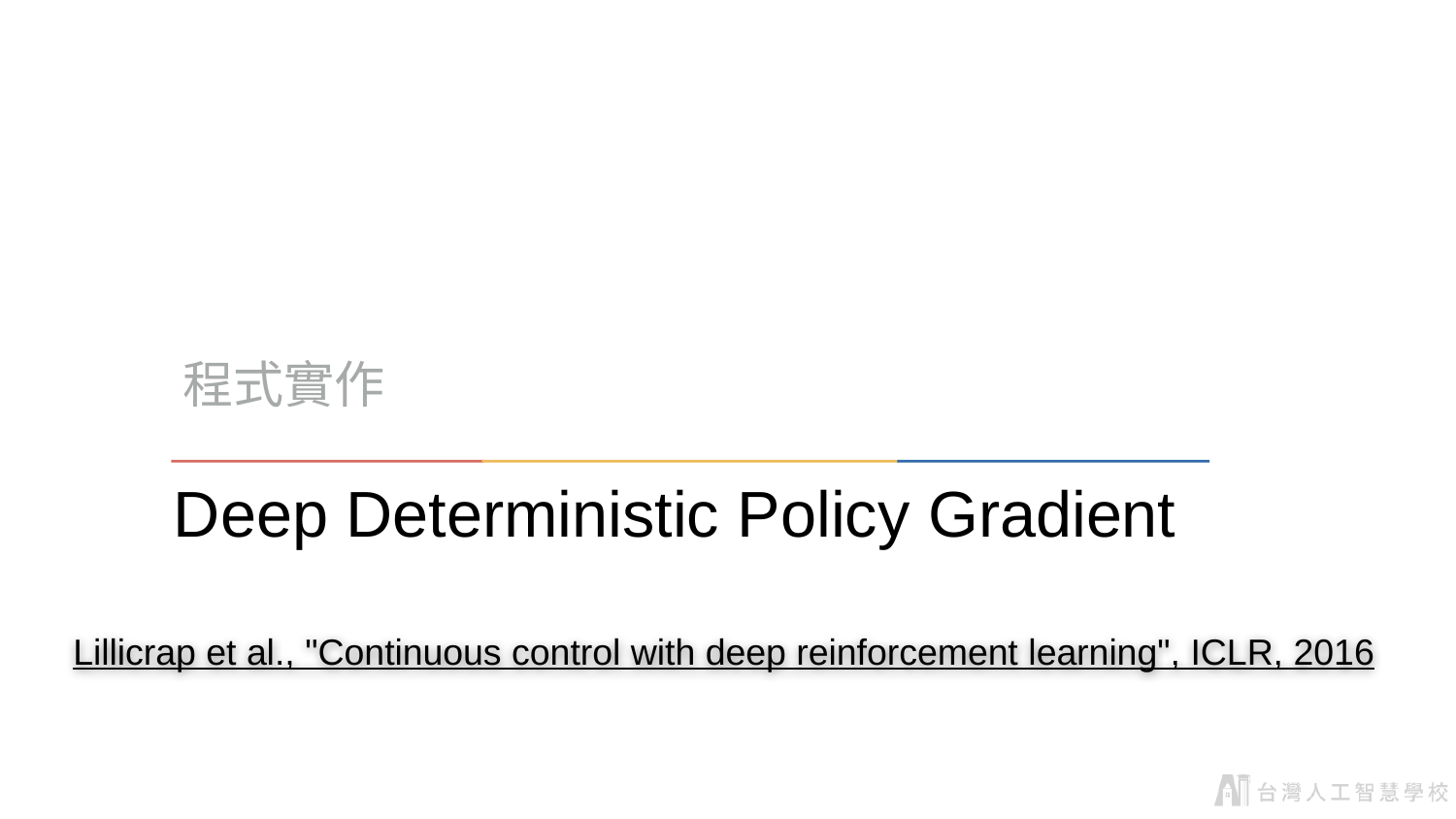

程式實作
# Deep Deterministic Policy Gradient
Lillicrap et al., "Continuous control with deep reinforcement learning", ICLR, 2016